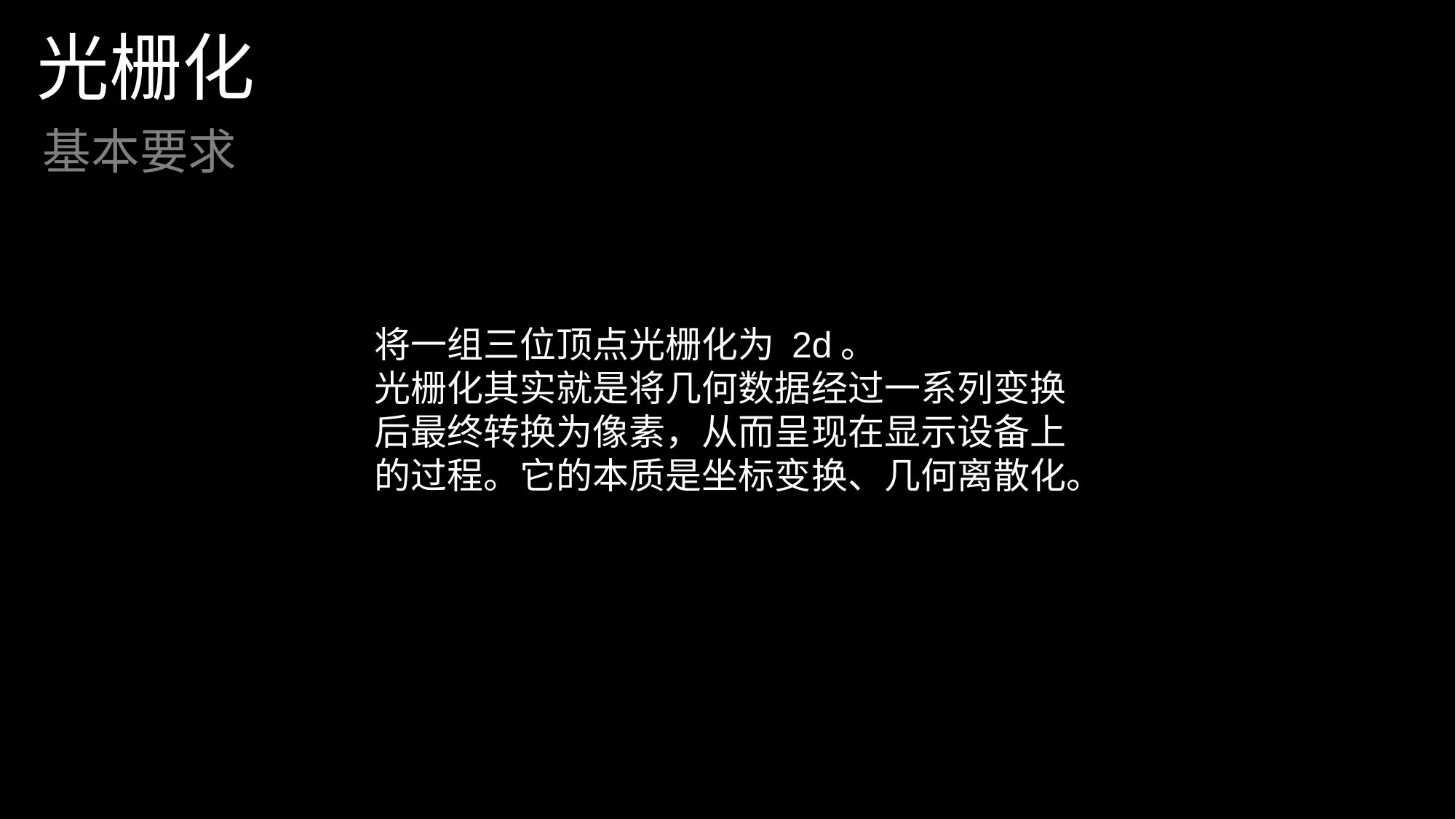

光栅化
基本要求
将一组三位顶点光栅化为 2d。
光栅化其实就是将几何数据经过一系列变换后最终转换为像素，从而呈现在显示设备上的过程。它的本质是坐标变换、几何离散化。